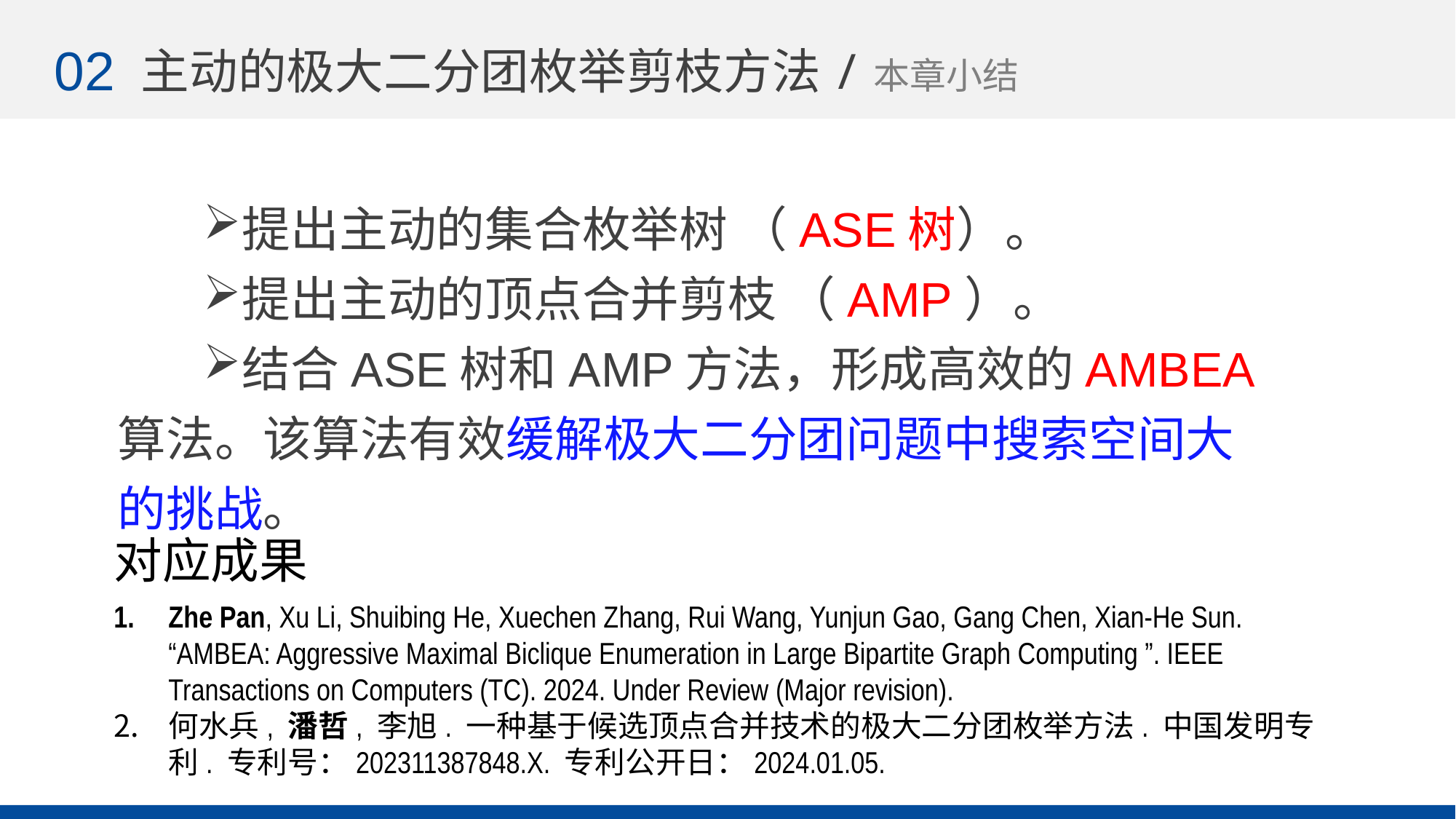

02
主动的极大二分团枚举剪枝方法/本章小结
提出主动的集合枚举树 （ASE树）。
提出主动的顶点合并剪枝 （AMP）。
结合ASE树和AMP方法，形成高效的AMBEA算法。该算法有效缓解极大二分团问题中搜索空间大的挑战。
对应成果
Zhe Pan, Xu Li, Shuibing He, Xuechen Zhang, Rui Wang, Yunjun Gao, Gang Chen, Xian-He Sun. “AMBEA: Aggressive Maximal Biclique Enumeration in Large Bipartite Graph Computing ”. IEEE Transactions on Computers (TC). 2024. Under Review (Major revision).
何水兵, 潘哲, 李旭. 一种基于候选顶点合并技术的极大二分团枚举方法. 中国发明专利. 专利号：202311387848.X. 专利公开日：2024.01.05.